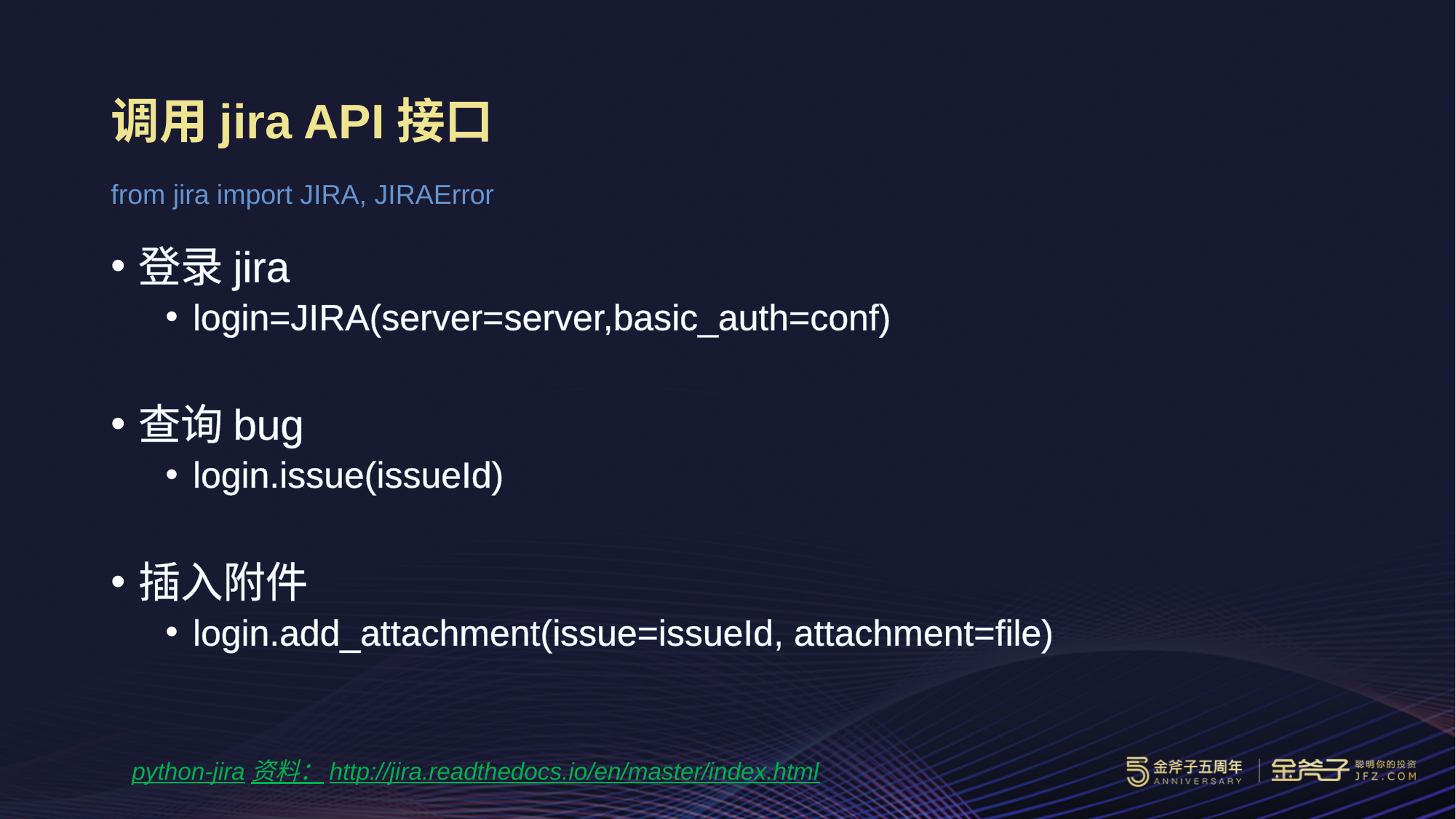

# 调用jira API接口
from jira import JIRA, JIRAError
登录jira
login=JIRA(server=server,basic_auth=conf)
查询bug
login.issue(issueId)
插入附件
login.add_attachment(issue=issueId, attachment=file)
python-jira资料：http://jira.readthedocs.io/en/master/index.html